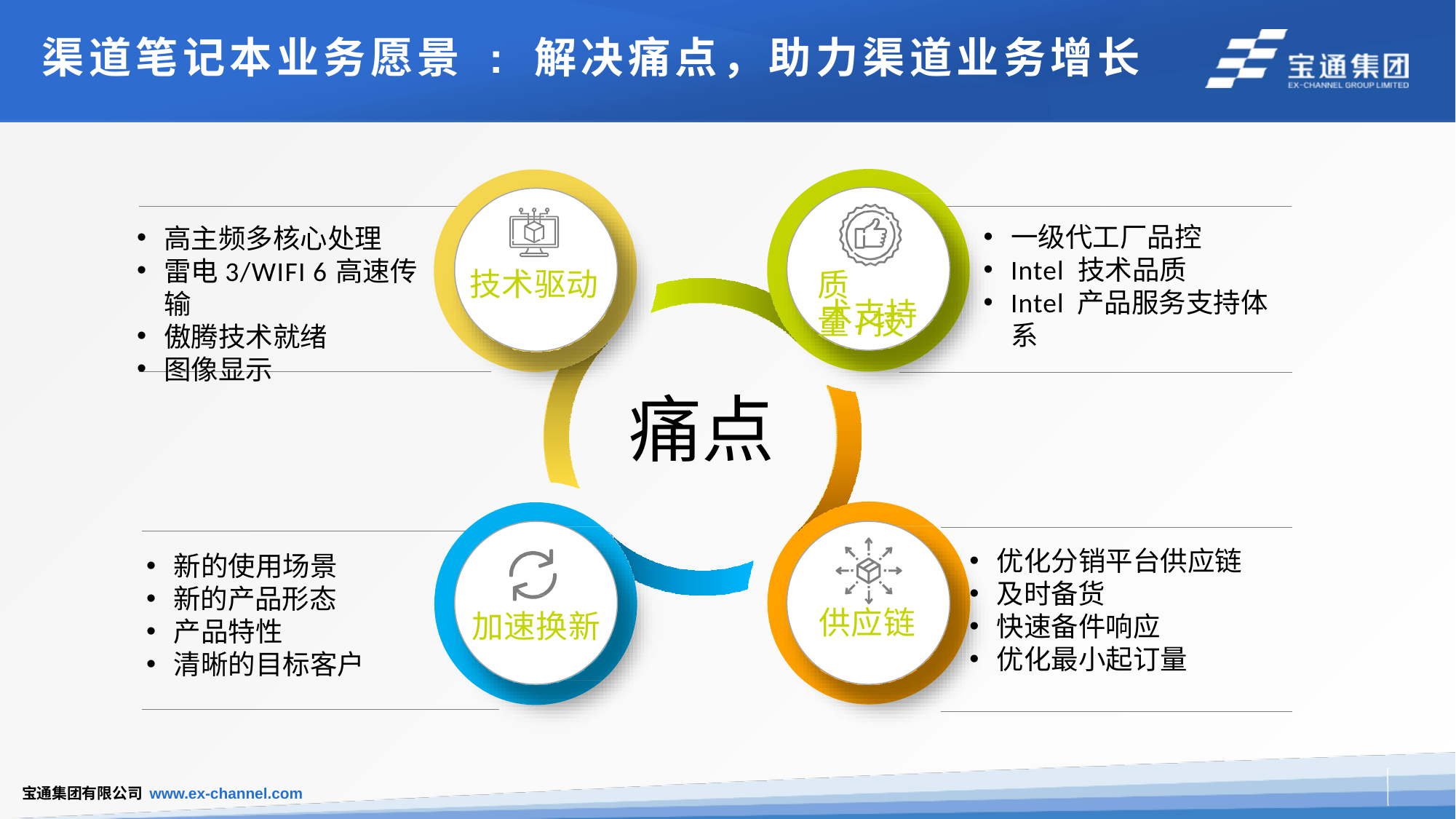

# 渠道笔记本业务愿景 : 解决痛点，助力渠道业务增长

一级代工厂品控
Intel 技术品质
Intel 产品服务支持体系
高主频多核心处理
雷电3/WIFI 6高速传输
傲腾技术就绪
图像显示

技术驱动
质量/技

术支持

痛点

优化分销平台供应链
及时备货
快速备件响应
优化最小起订量

新的使用场景
新的产品形态
产品特性
清晰的目标客户

供应链
加速换新